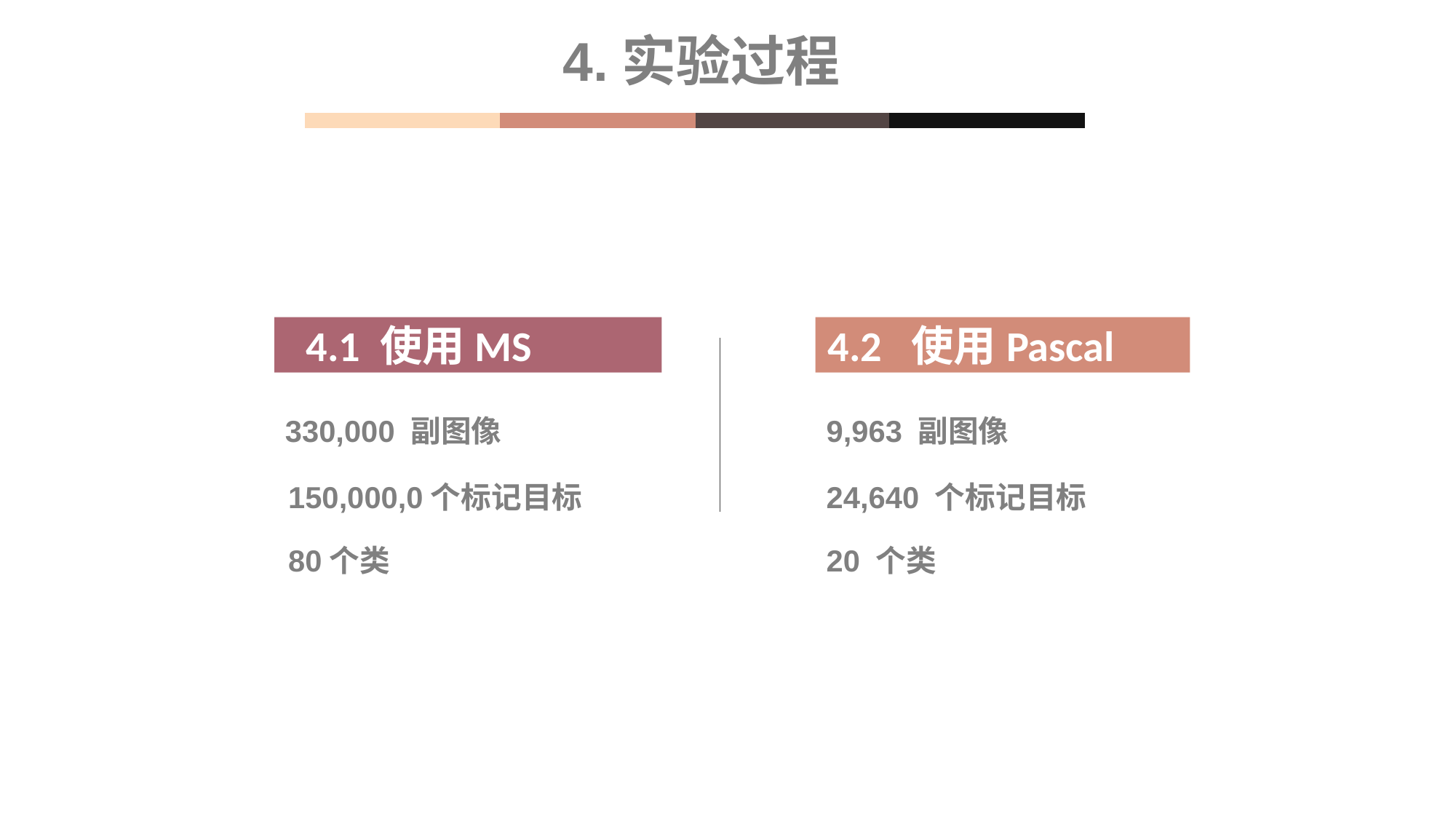

4.实验过程

4.1 使用MS COCO
4.2  使用Pascal VOC

330,000 副图像
9,963 副图像
150,000,0个标记目标
24,640 个标记目标
80个类
20 个类